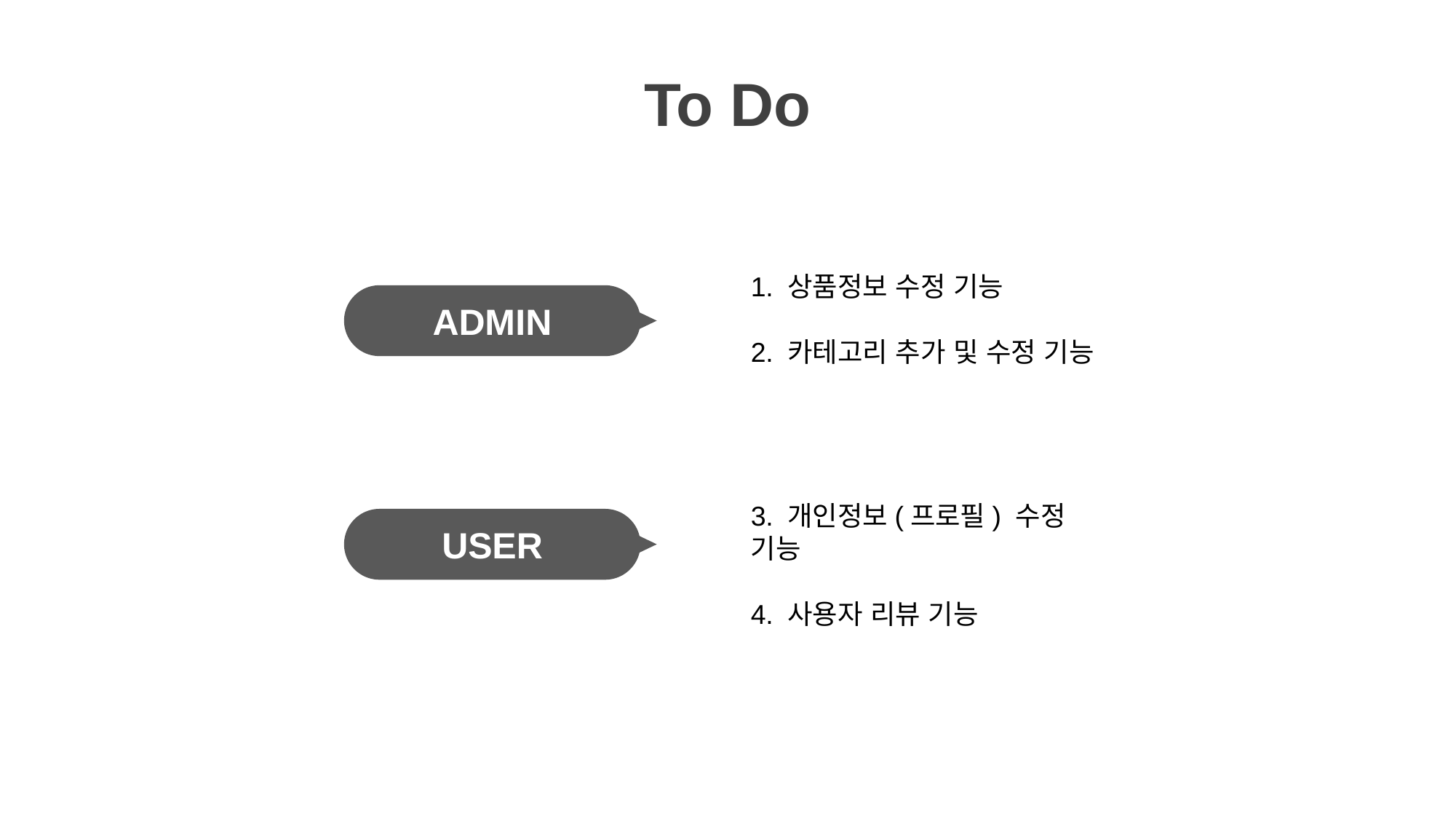

To Do

1. 상품정보 수정 기능

2. 카테고리 추가 및 수정 기능

3. 개인정보(프로필) 수정 기능

4. 사용자 리뷰 기능

ADMIN

USER